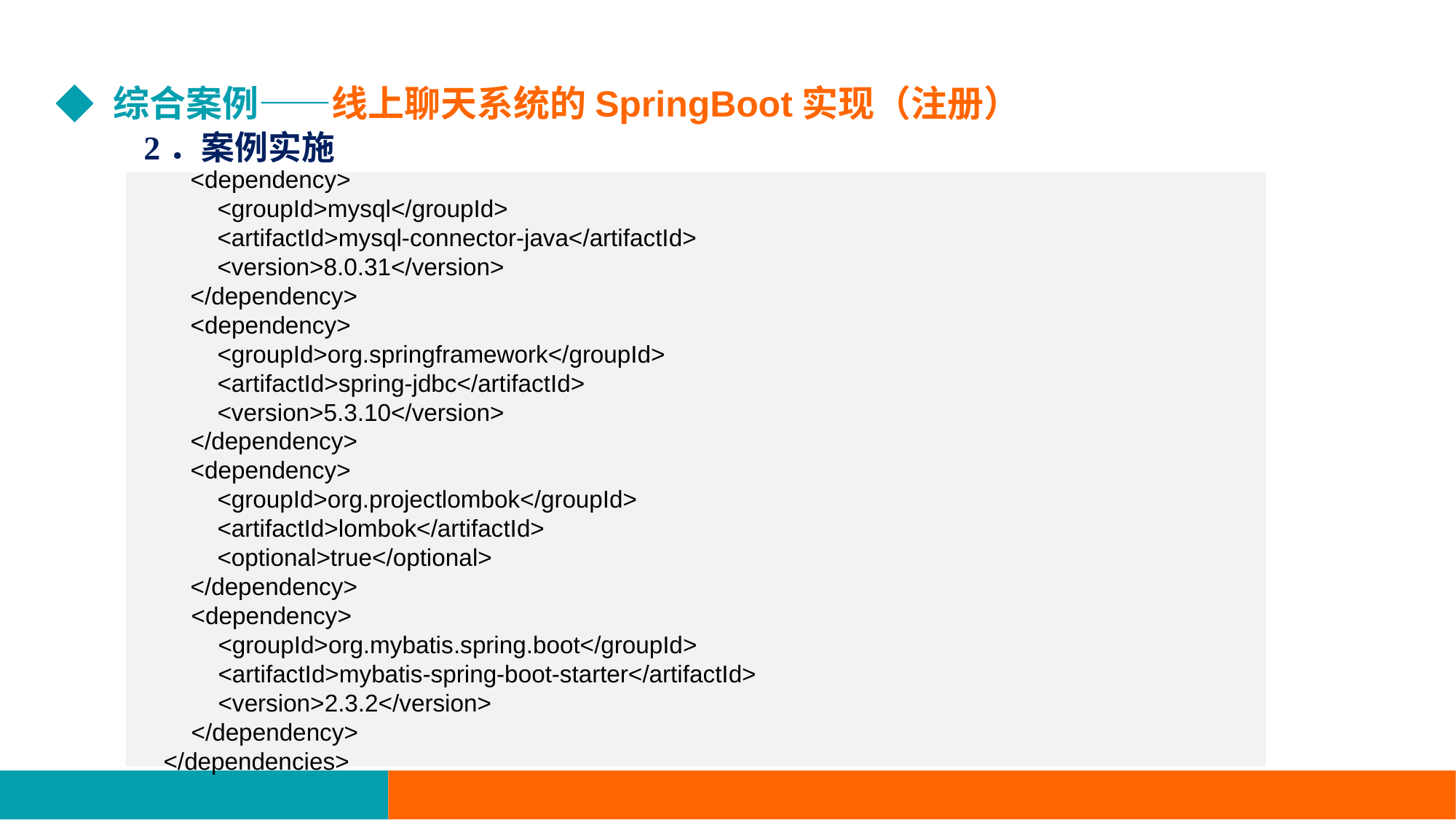

综合案例——线上聊天系统的SpringBoot实现（注册）
2．案例实施

        <dependency>
            <groupId>mysql</groupId>
            <artifactId>mysql-connector-java</artifactId>
            <version>8.0.31</version>
        </dependency>
        <dependency>
            <groupId>org.springframework</groupId>
            <artifactId>spring-jdbc</artifactId>
            <version>5.3.10</version>
        </dependency>
        <dependency>
            <groupId>org.projectlombok</groupId>
            <artifactId>lombok</artifactId>
            <optional>true</optional>
        </dependency>
<dependency>
    <groupId>org.mybatis.spring.boot</groupId>
    <artifactId>mybatis-spring-boot-starter</artifactId>
    <version>2.3.2</version>
</dependency>
    </dependencies>